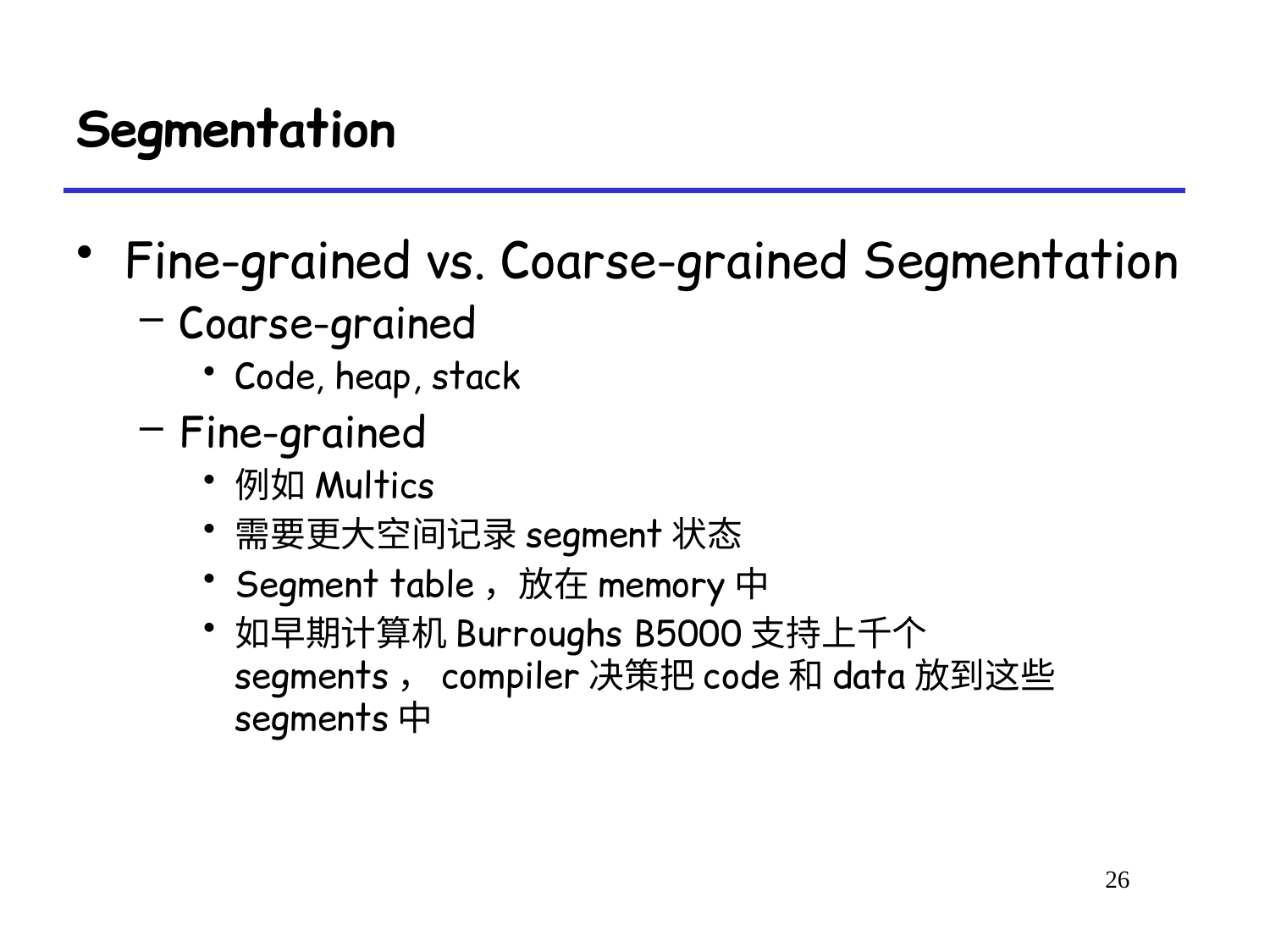

# Segmentation
Fine-grained vs. Coarse-grained Segmentation
Coarse-grained
Code, heap, stack
Fine-grained
例如Multics
需要更大空间记录segment状态
Segment table，放在memory中
如早期计算机Burroughs B5000支持上千个segments，compiler决策把code和data放到这些segments中
26